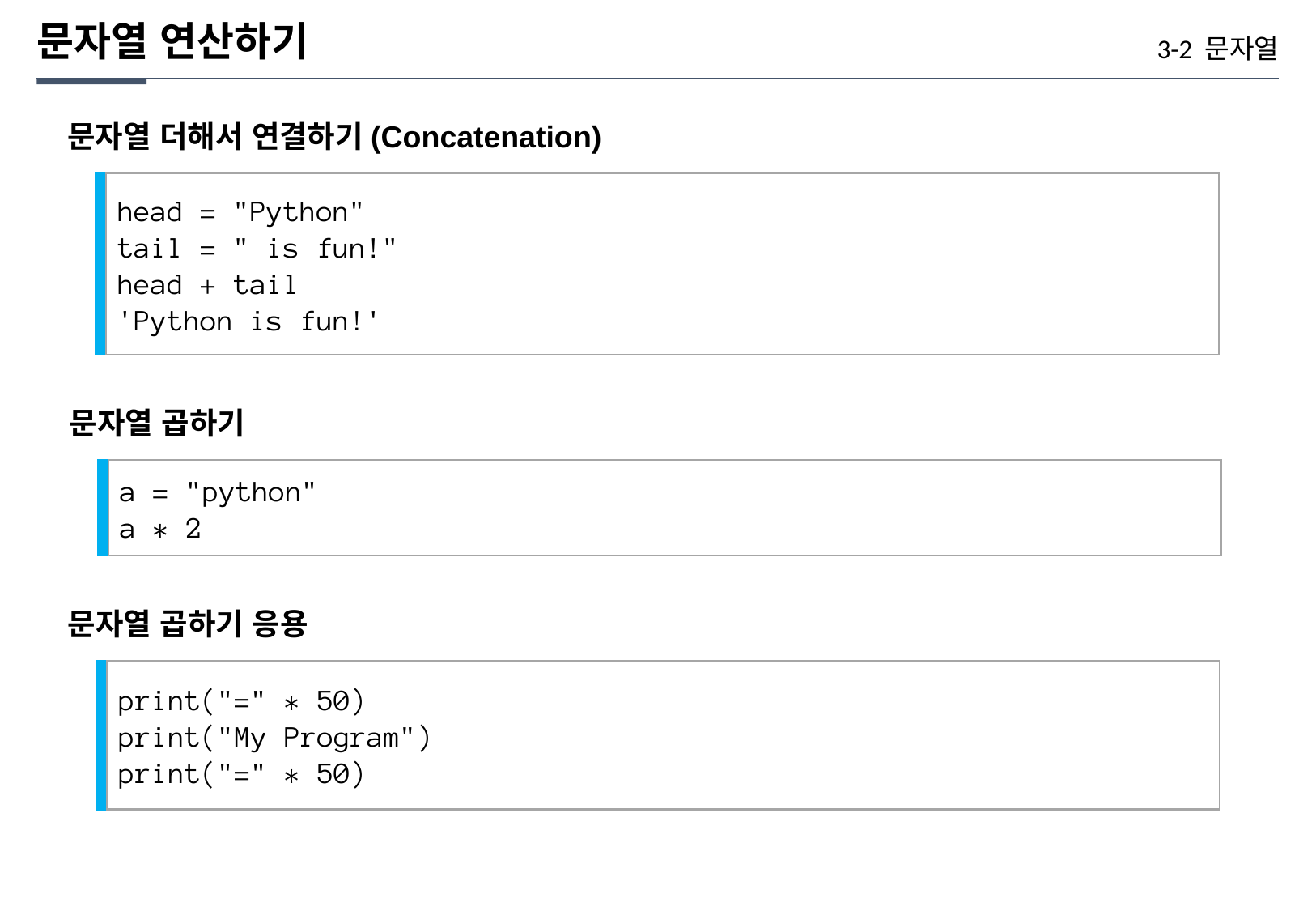

문자열 연산하기
3-2 문자열
문자열 더해서 연결하기(Concatenation)

head = "Python"
tail = " is fun!"
head + tail
'Python is fun!'
문자열 곱하기

a = "python"
a * 2
문자열 곱하기 응용

print("=" * 50)
print("My Program")
print("=" * 50)